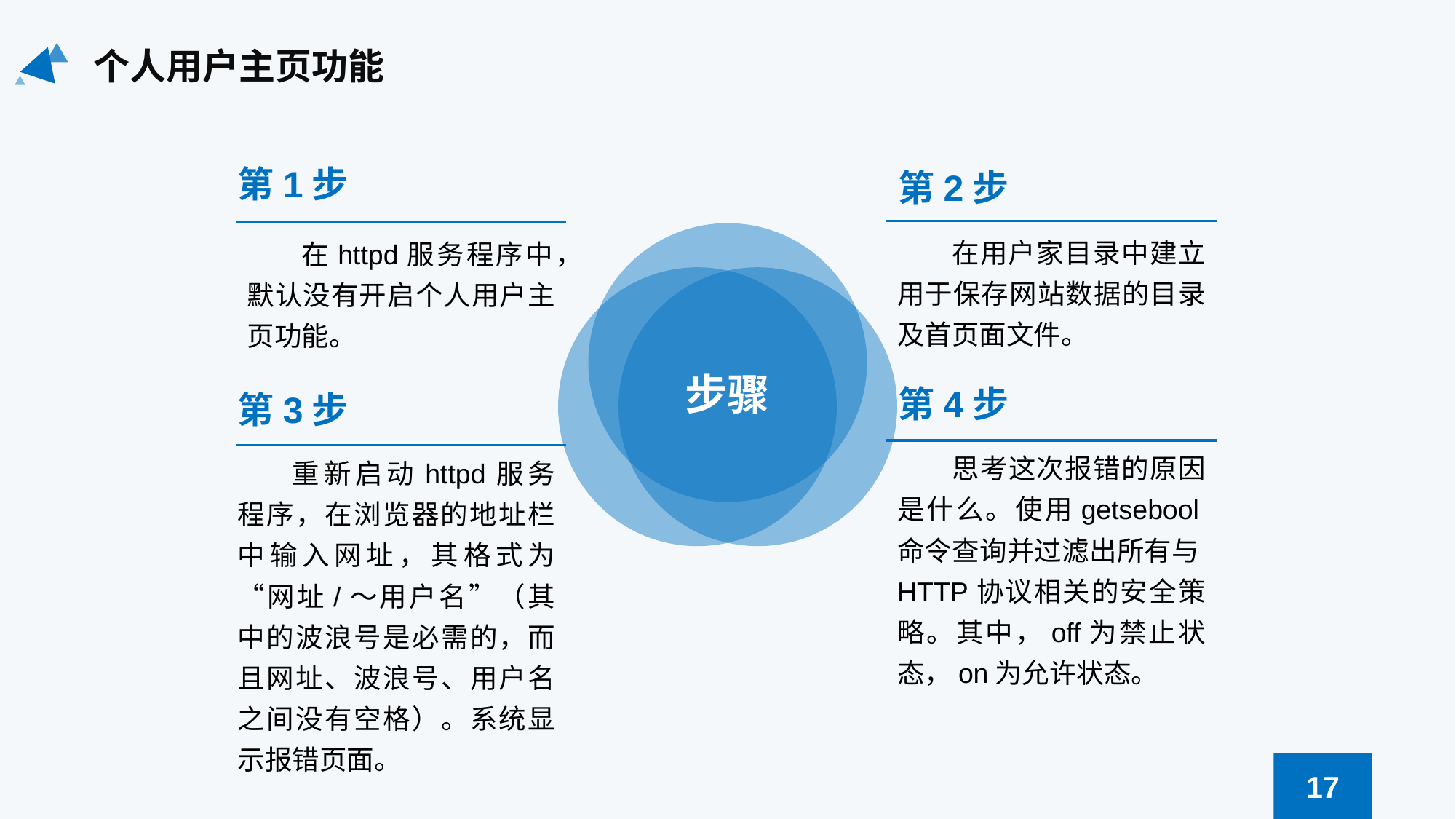

个人用户主页功能

第1步
第2步
在用户家目录中建立用于保存网站数据的目录及首页面文件。

在httpd服务程序中，默认没有开启个人用户主页功能。

步骤
第4步
第3步
思考这次报错的原因是什么。使用getsebool命令查询并过滤出所有与HTTP协议相关的安全策略。其中，off为禁止状态，on为允许状态。
重新启动httpd服务程序，在浏览器的地址栏中输入网址，其格式为“网址/～用户名”（其中的波浪号是必需的，而且网址、波浪号、用户名之间没有空格）。系统显示报错页面。

17